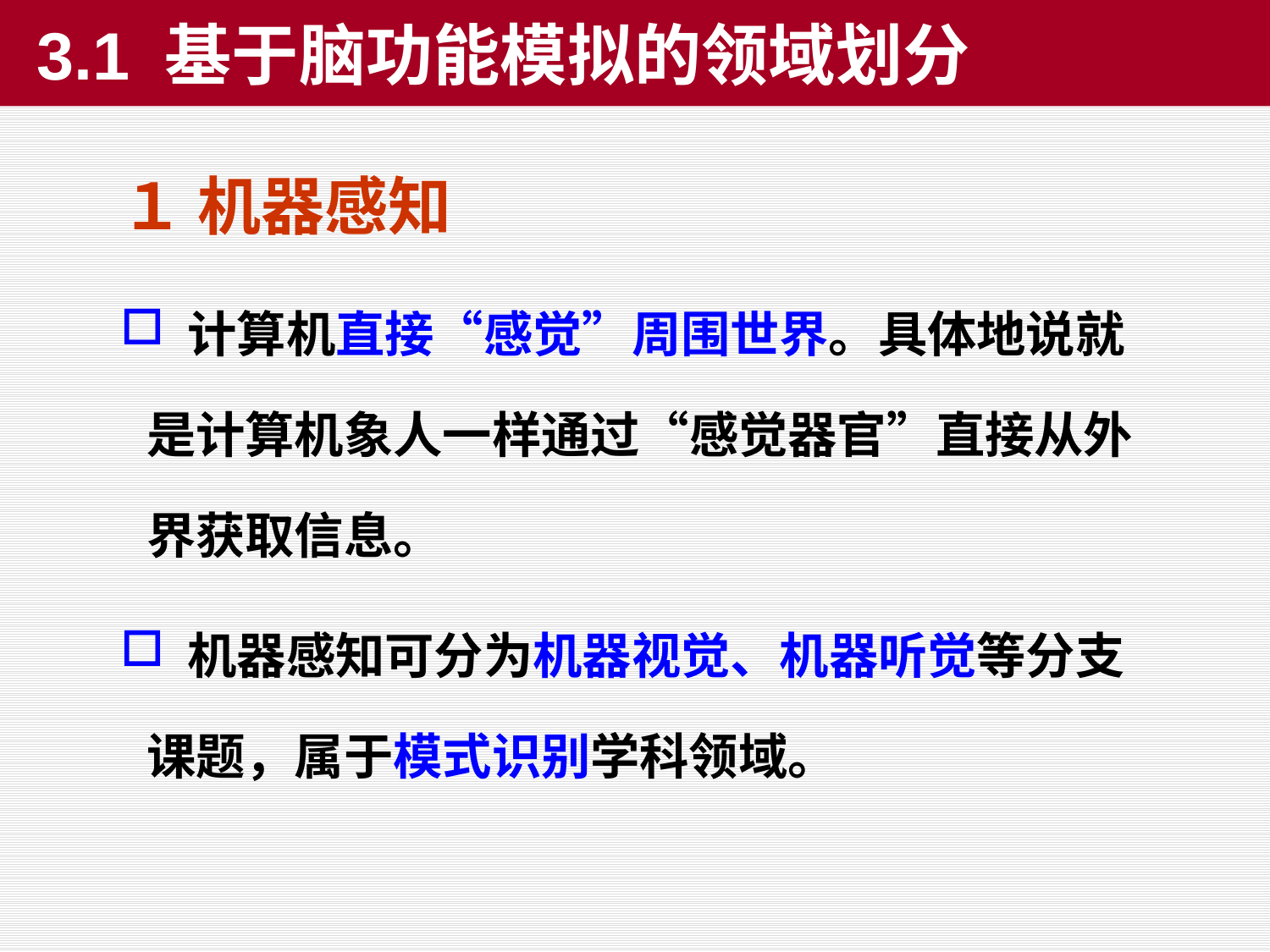

3.1 基于脑功能模拟的领域划分
１ 机器感知
 计算机直接“感觉”周围世界。具体地说就是计算机象人一样通过“感觉器官”直接从外界获取信息。
 机器感知可分为机器视觉、机器听觉等分支课题，属于模式识别学科领域。